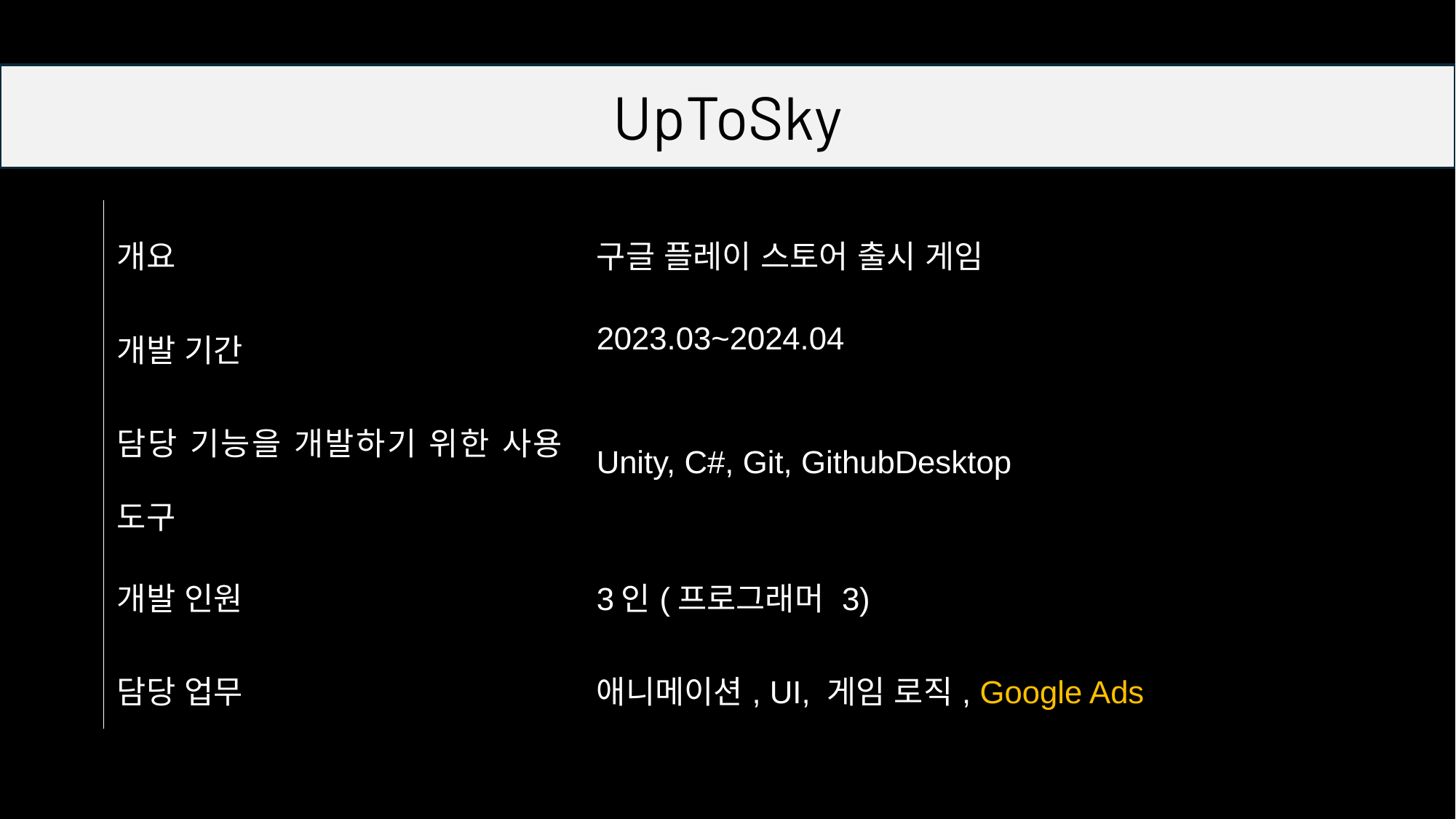

UpToSky
| 개요 | 구글 플레이 스토어 출시 게임 |
| --- | --- |
| 개발 기간 | 2023.03~2024.04 |
| 담당 기능을 개발하기 위한 사용 도구 | Unity, C#, Git, GithubDesktop |
| 개발 인원 | 3인(프로그래머 3) |
| 담당 업무 | 애니메이션, UI, 게임 로직, Google Ads |